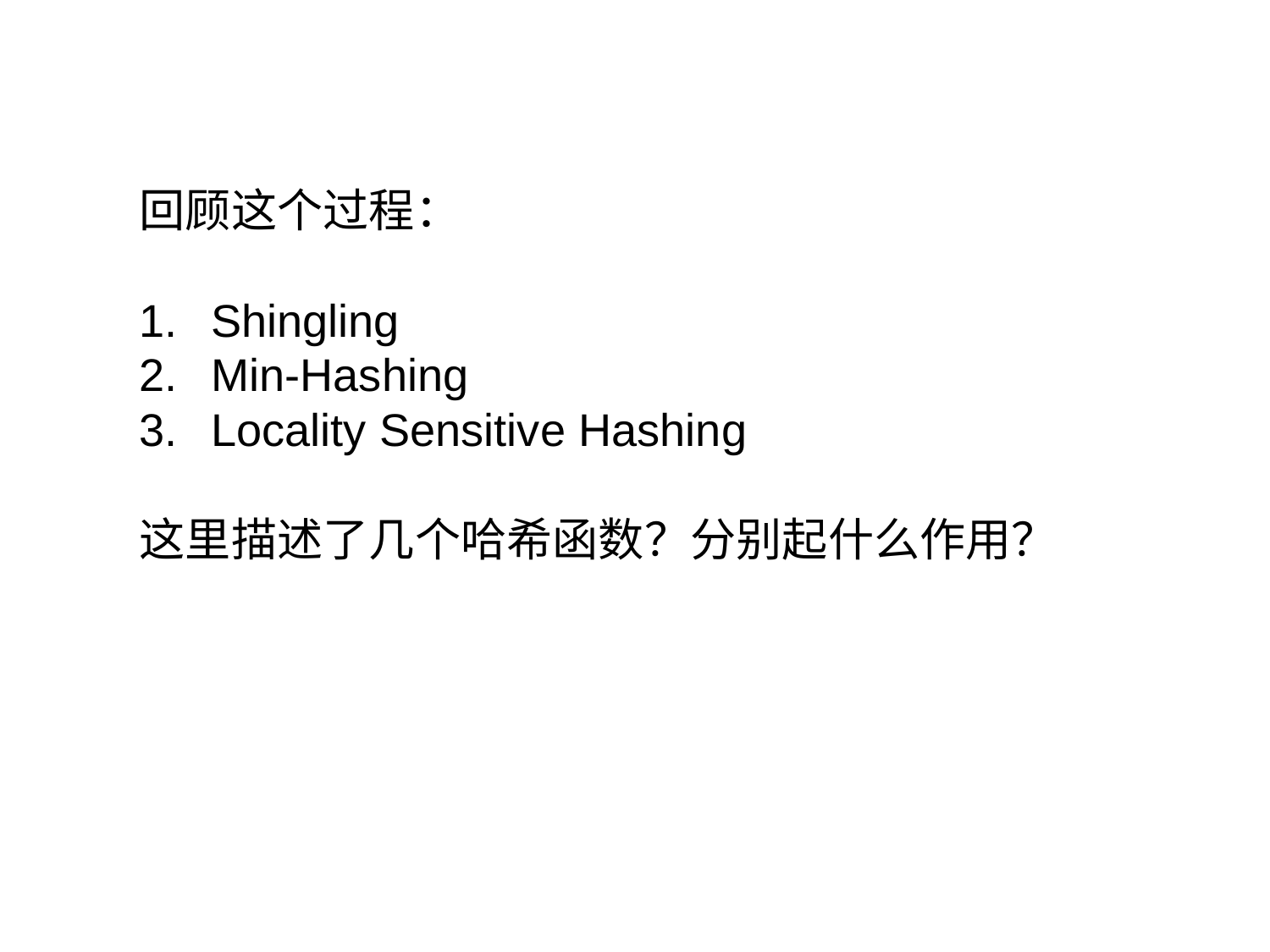

回顾这个过程：

Shingling
Min-Hashing
Locality Sensitive Hashing

这里描述了几个哈希函数？分别起什么作用？